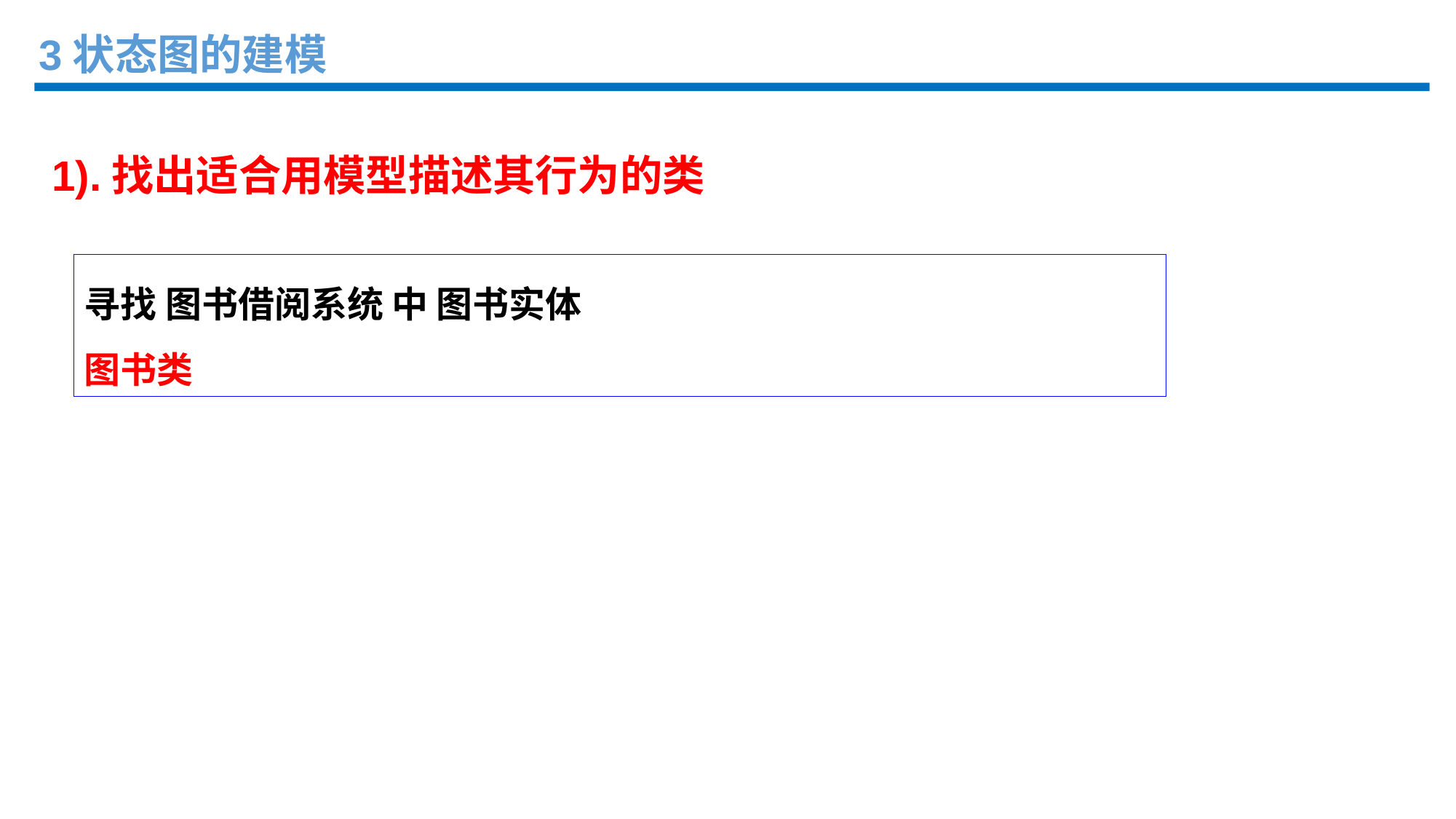

3状态图的建模
1).找出适合用模型描述其行为的类
寻找 图书借阅系统 中 图书实体
图书类